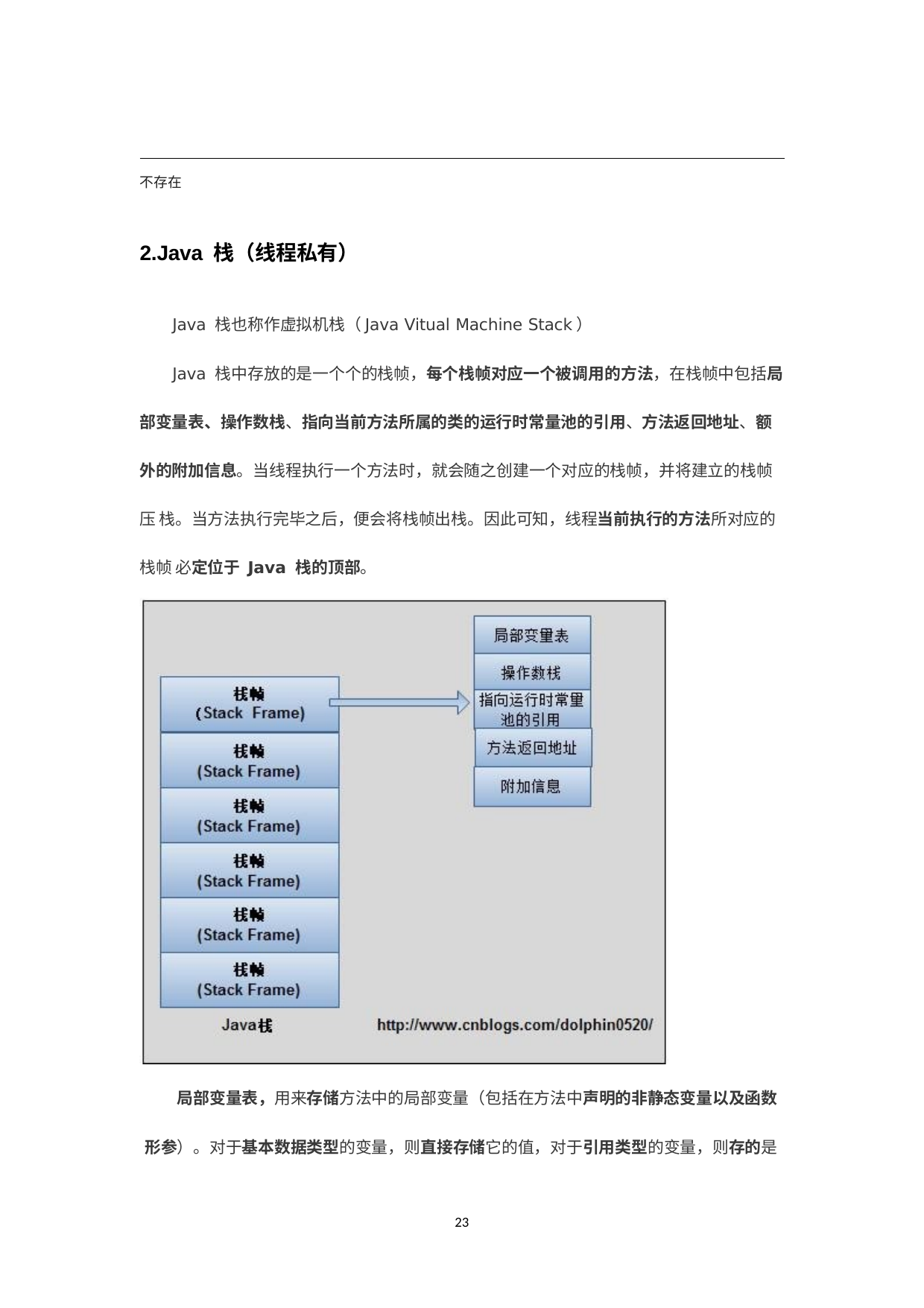

不存在
2.Java 栈（线程私有）

Java 栈也称作虚拟机栈（Java Vitual Machine Stack）
Java 栈中存放的是一个个的栈帧，每个栈帧对应一个被调用的方法，在栈帧中包括局 部变量表、操作数栈、指向当前方法所属的类的运行时常量池的引用、方法返回地址、额 外的附加信息。当线程执行一个方法时，就会随之创建一个对应的栈帧，并将建立的栈帧压 栈。当方法执行完毕之后，便会将栈帧出栈。因此可知，线程当前执行的方法所对应的栈帧 必定位于 Java 栈的顶部。

局部变量表，用来存储方法中的局部变量（包括在方法中声明的非静态变量以及函数

形参）。对于基本数据类型的变量，则直接存储它的值，对于引用类型的变量，则存的是
23